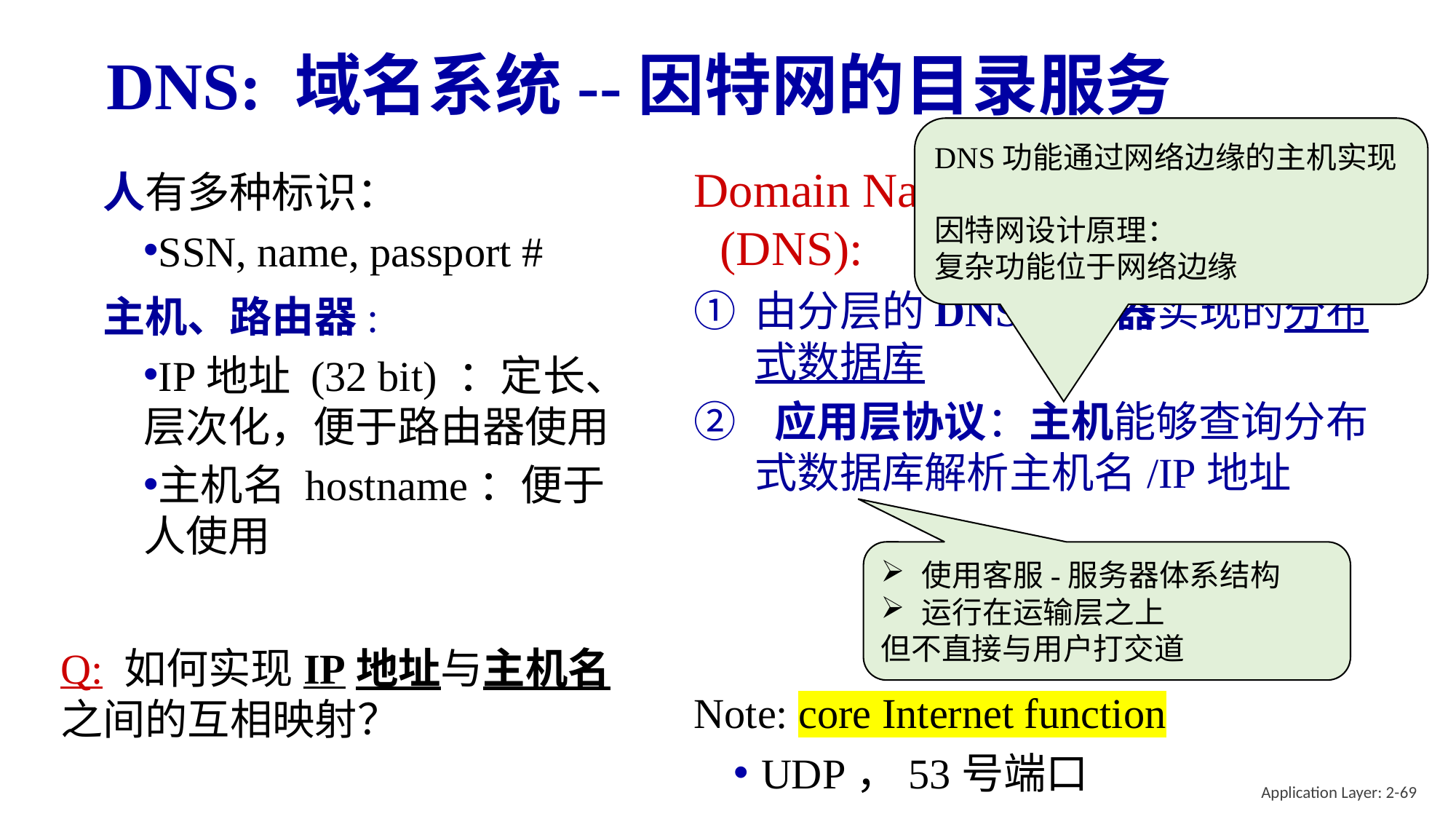

# DNS: 域名系统--因特网的目录服务
DNS功能通过网络边缘的主机实现

因特网设计原理：
复杂功能位于网络边缘
Domain Name System 域名系统(DNS):
由分层的DNS服务器实现的分布式数据库
 应用层协议：主机能够查询分布式数据库解析主机名/IP地址

Note: core Internet function
UDP，53号端口
人有多种标识：
SSN, name, passport #
主机、路由器:
IP地址 (32 bit) ：定长、层次化，便于路由器使用
主机名 hostname：便于人使用

Q: 如何实现IP地址与主机名之间的互相映射？
使用客服-服务器体系结构
运行在运输层之上
但不直接与用户打交道
Application Layer: 2-69